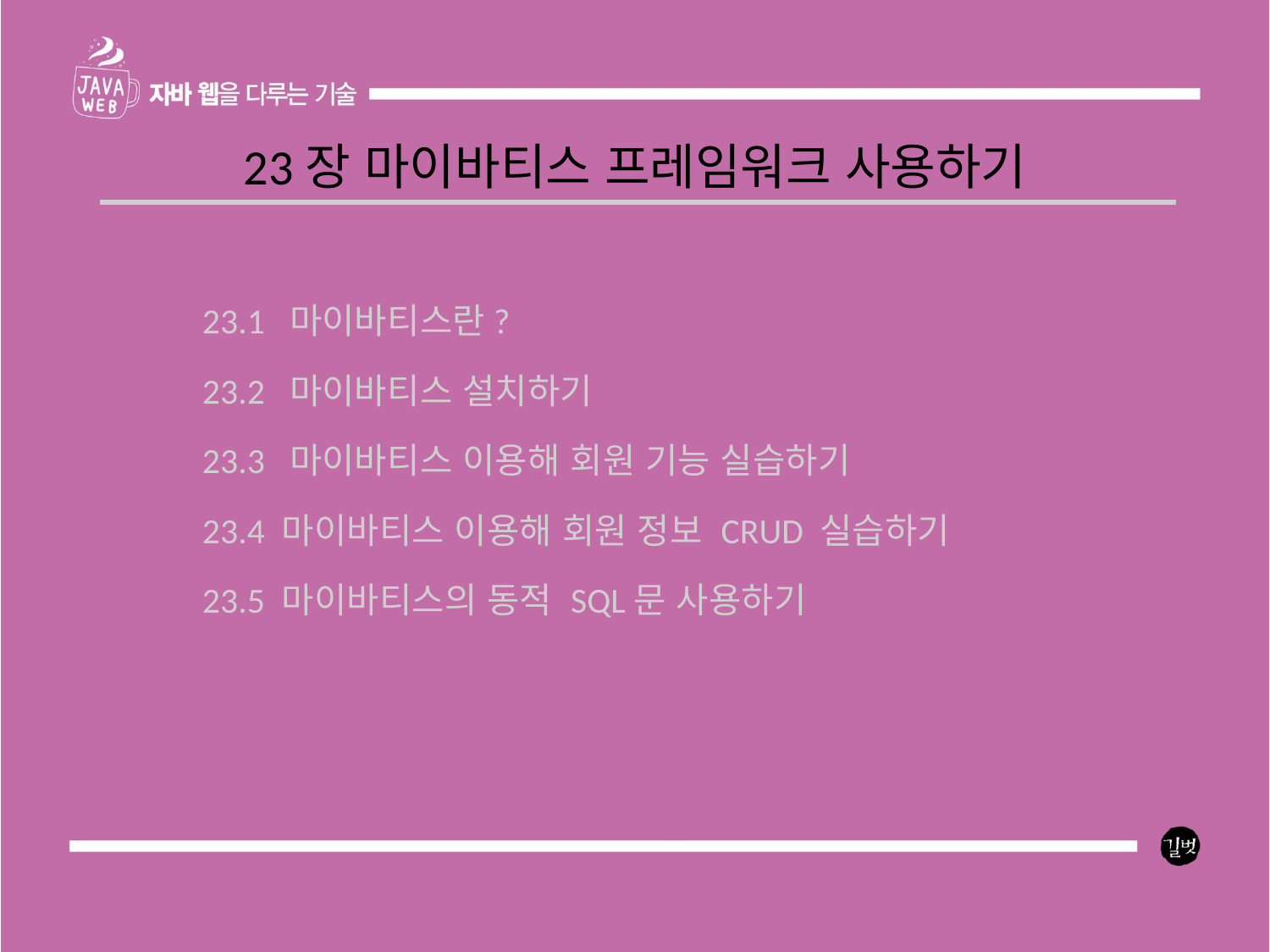

23장 마이바티스 프레임워크 사용하기
23.1  마이바티스란?
23.2  마이바티스 설치하기
23.3  마이바티스 이용해 회원 기능 실습하기
23.4 마이바티스 이용해 회원 정보 CRUD 실습하기
23.5 마이바티스의 동적 SQL문 사용하기